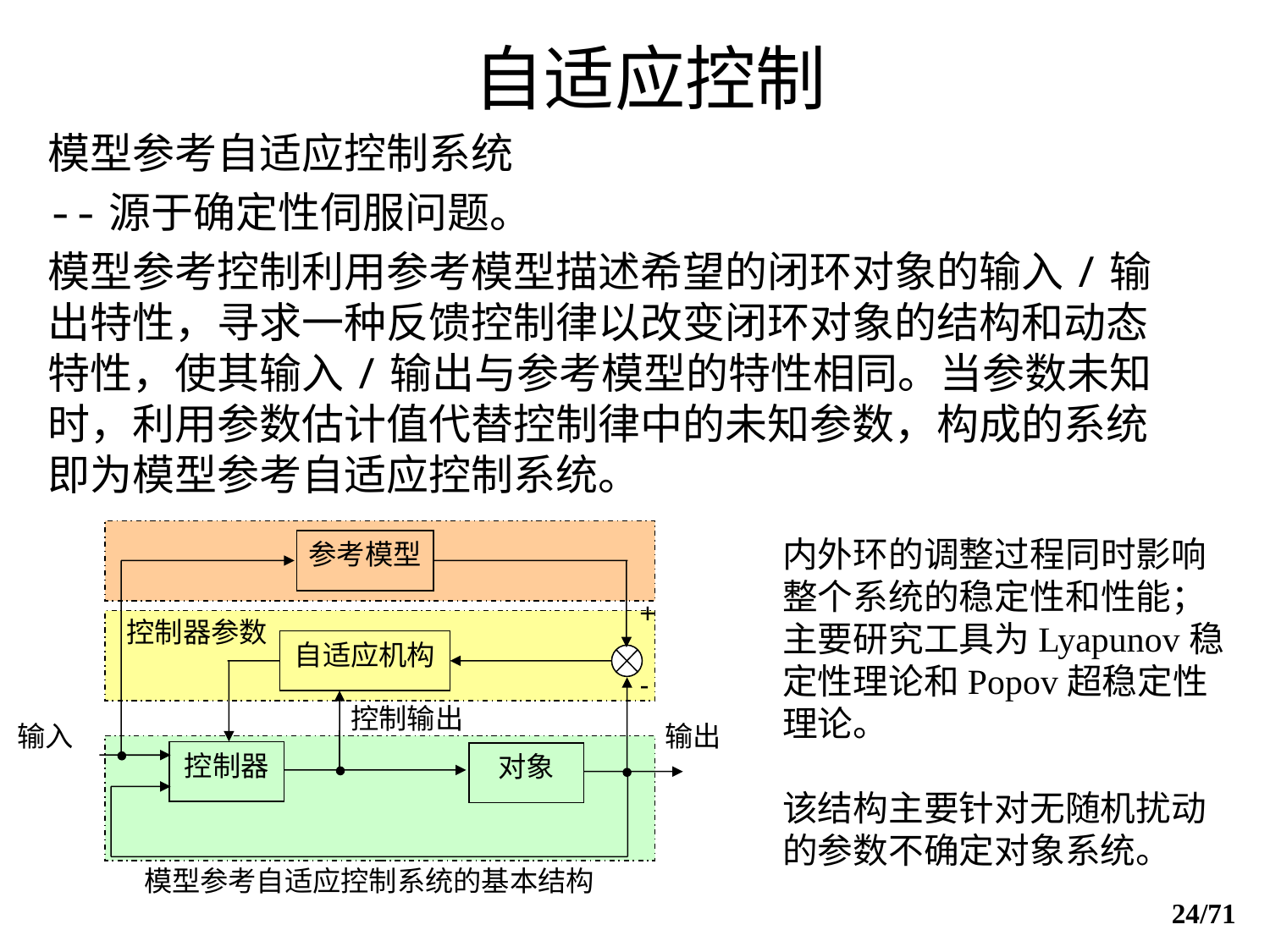

# 自适应控制
模型参考自适应控制系统
--源于确定性伺服问题。
模型参考控制利用参考模型描述希望的闭环对象的输入/输出特性，寻求一种反馈控制律以改变闭环对象的结构和动态特性，使其输入/输出与参考模型的特性相同。当参数未知时，利用参数估计值代替控制律中的未知参数，构成的系统即为模型参考自适应控制系统。

内外环的调整过程同时影响整个系统的稳定性和性能；主要研究工具为Lyapunov稳定性理论和Popov超稳定性理论。

该结构主要针对无随机扰动的参数不确定对象系统。
参考模型

+
控制器参数
自适应机构

-

控制输出
输出
输入
控制器
对象

模型参考自适应控制系统的基本结构

24/71